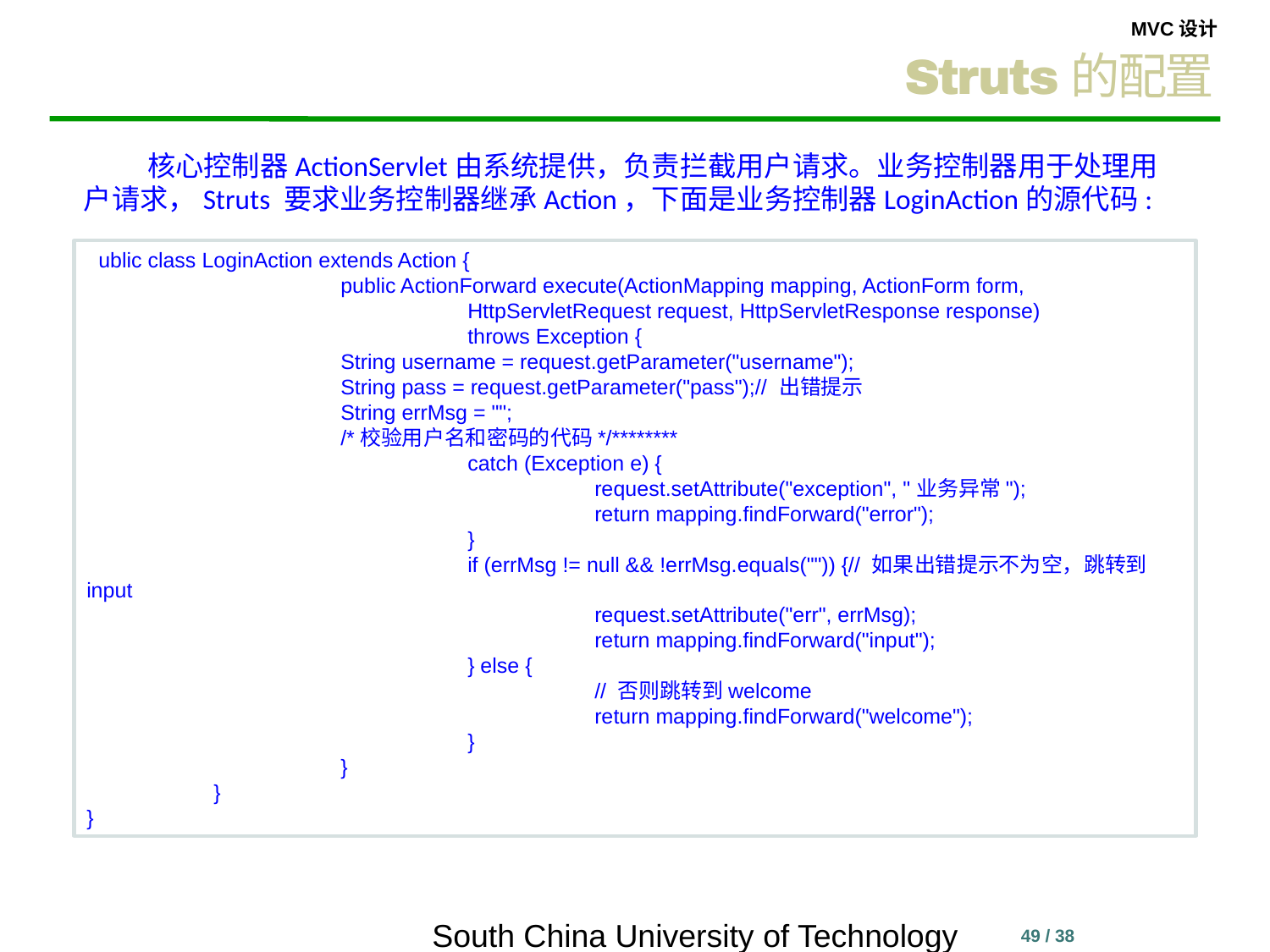

Struts的配置
         核心控制器ActionServlet由系统提供，负责拦截用户请求。业务控制器用于处理用户请求，Struts 要求业务控制器继承Action，下面是业务控制器LoginAction的源代码:
public class LoginAction extends Action {
		public ActionForward execute(ActionMapping mapping, ActionForm form,
			HttpServletRequest request, HttpServletResponse response)
			throws Exception {
		String username = request.getParameter("username");
		String pass = request.getParameter("pass");// 出错提示
		String errMsg = "";
		/*校验用户名和密码的代码*/********
			catch (Exception e) {
				request.setAttribute("exception", "业务异常");
				return mapping.findForward("error");
			}
			if (errMsg != null && !errMsg.equals("")) {// 如果出错提示不为空，跳转到input
				request.setAttribute("err", errMsg);
				return mapping.findForward("input");
			} else {
				// 否则跳转到welcome
				return mapping.findForward("welcome");
			}
		}
	}
}